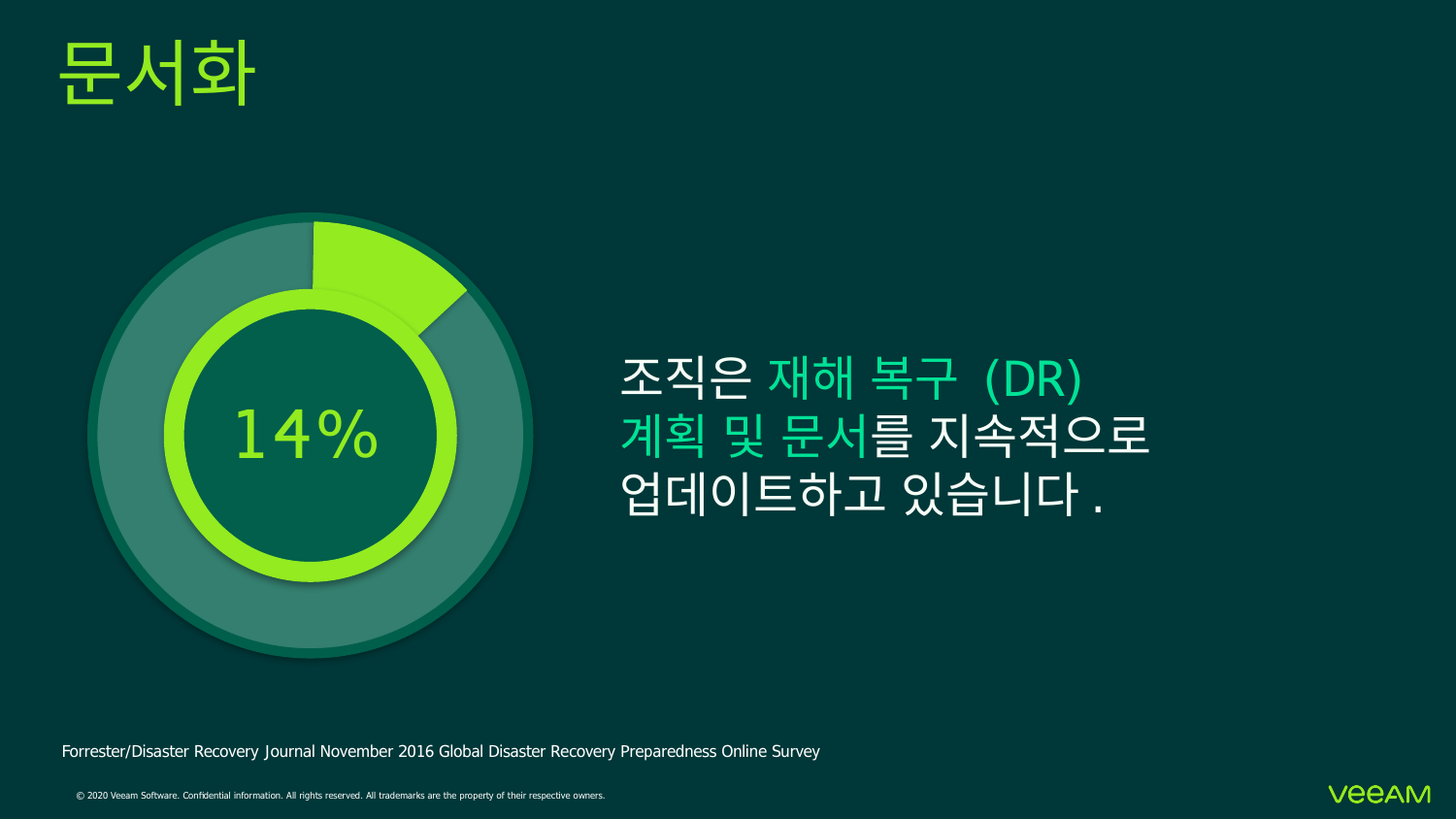

# 문서화

14%
조직은 재해 복구 (DR) 계획 및 문서를 지속적으로 업데이트하고 있습니다.
Forrester/Disaster Recovery Journal November 2016 Global Disaster Recovery Preparedness Online Survey